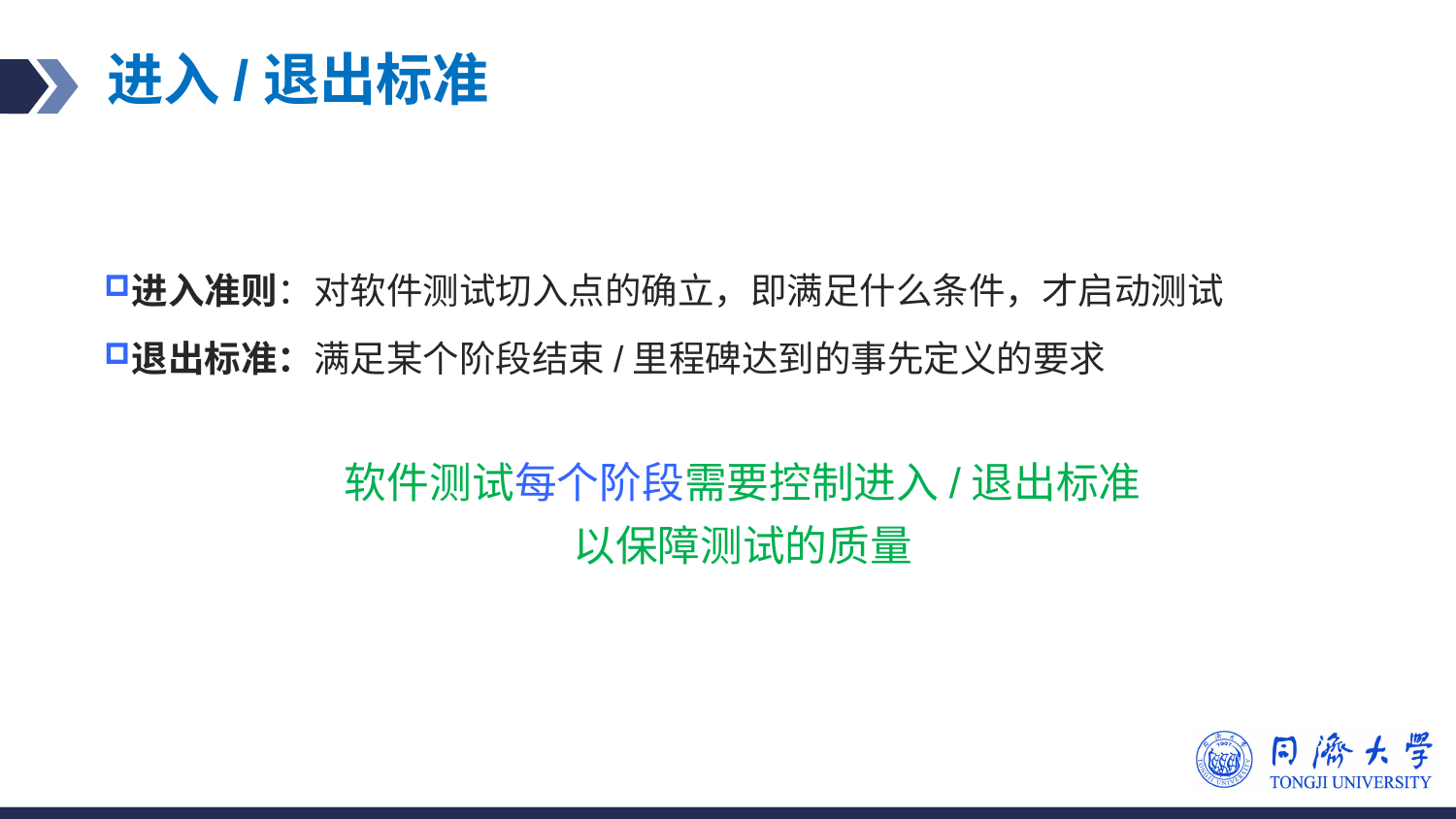

# 进入/退出标准
进入准则：对软件测试切入点的确立，即满足什么条件，才启动测试
退出标准：满足某个阶段结束/里程碑达到的事先定义的要求

软件测试每个阶段需要控制进入/退出标准
以保障测试的质量